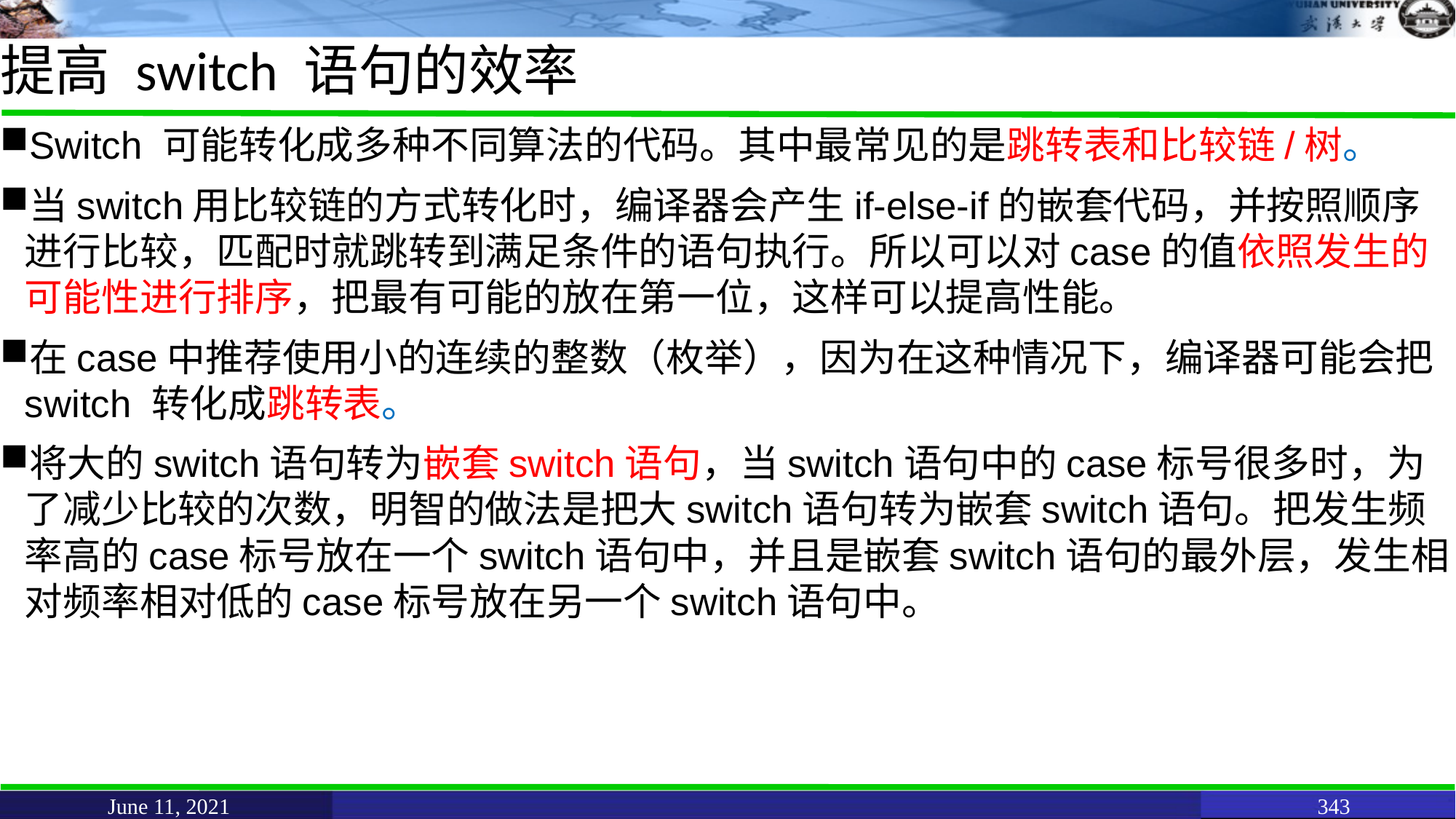

# 提高 switch 语句的效率
Switch 可能转化成多种不同算法的代码。其中最常见的是跳转表和比较链/树。
当switch用比较链的方式转化时，编译器会产生if-else-if的嵌套代码，并按照顺序进行比较，匹配时就跳转到满足条件的语句执行。所以可以对case的值依照发生的可能性进行排序，把最有可能的放在第一位，这样可以提高性能。
在case中推荐使用小的连续的整数（枚举），因为在这种情况下，编译器可能会把switch 转化成跳转表。
将大的switch语句转为嵌套switch语句，当switch语句中的case标号很多时，为了减少比较的次数，明智的做法是把大switch语句转为嵌套switch语句。把发生频率高的case标号放在一个switch语句中，并且是嵌套switch语句的最外层，发生相对频率相对低的case标号放在另一个switch语句中。
June 11, 2021

343